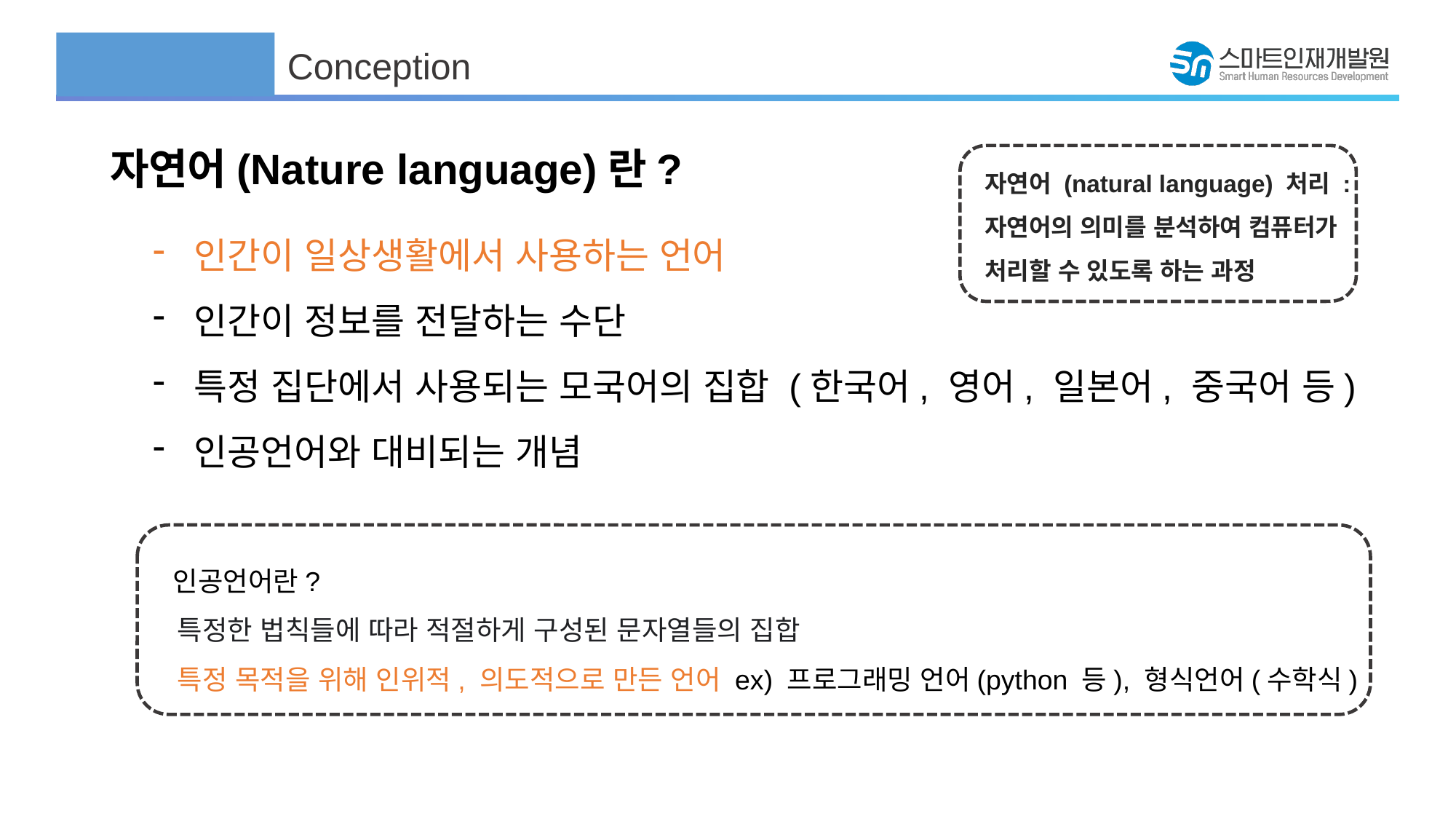

Conception
자연어(Nature language)란?

자연어 (natural language) 처리 :
자연어의 의미를 분석하여 컴퓨터가 처리할 수 있도록 하는 과정
인간이 일상생활에서 사용하는 언어
인간이 정보를 전달하는 수단
특정 집단에서 사용되는 모국어의 집합 (한국어, 영어, 일본어, 중국어 등)
인공언어와 대비되는 개념

   인공언어란?
   특정한 법칙들에 따라 적절하게 구성된 문자열들의 집합
   특정 목적을 위해 인위적, 의도적으로 만든 언어 ex) 프로그래밍 언어(python 등), 형식언어(수학식)